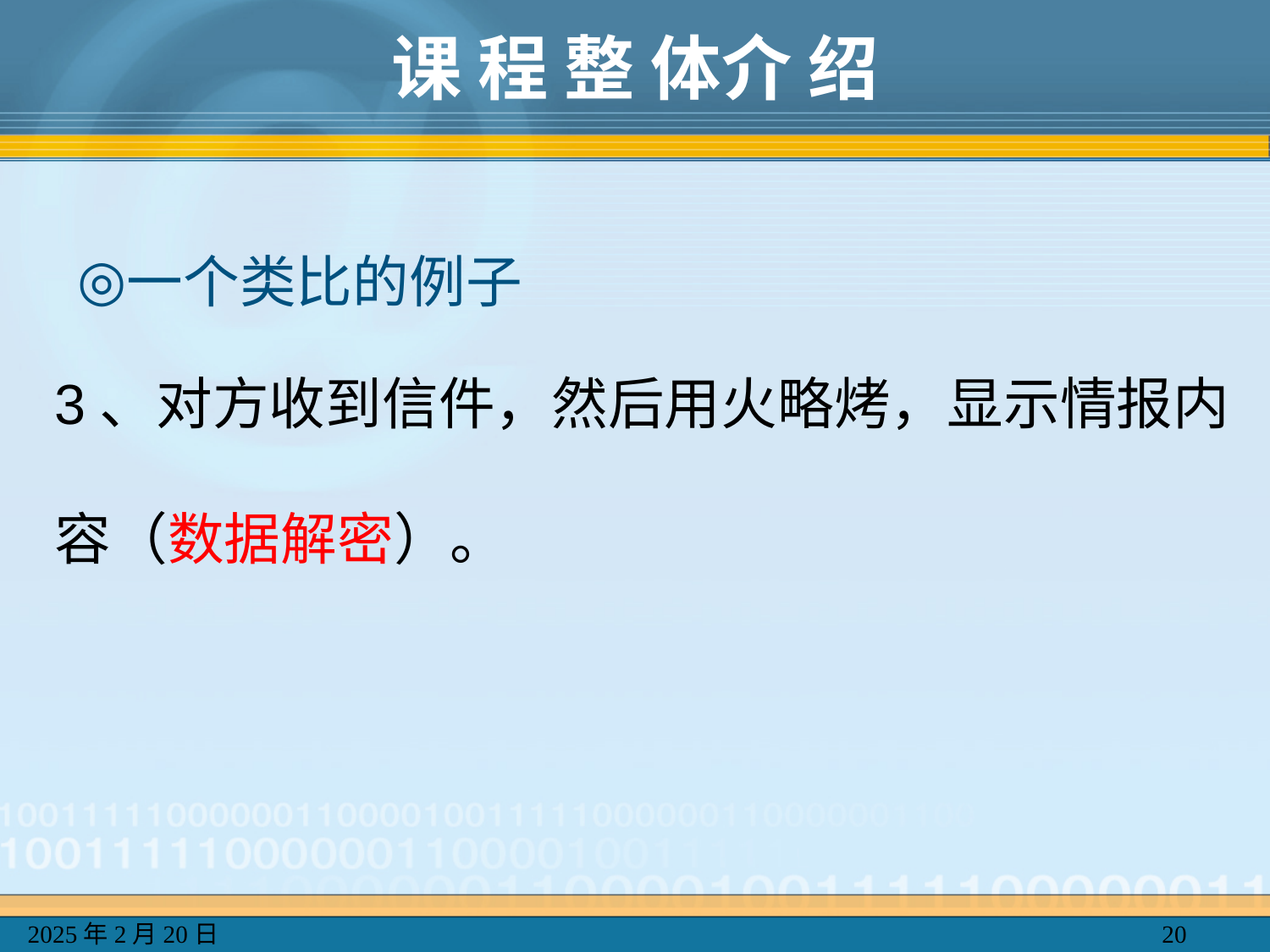

# 课 程 整 体介 绍
一个类比的例子

3、对方收到信件，然后用火略烤，显示情报内

容（数据解密）。
2025年2月20日
20